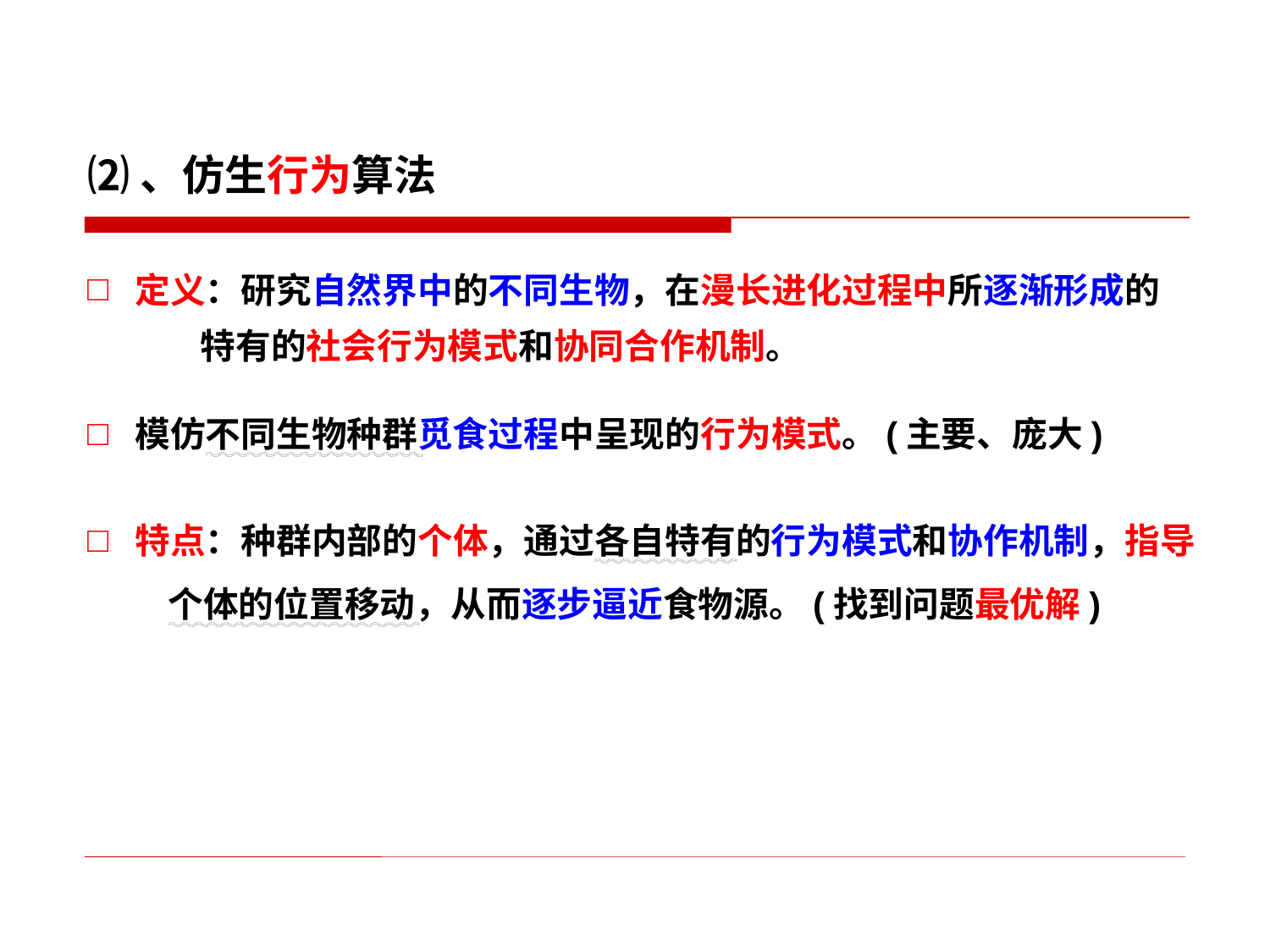

⑵、仿生行为算法
定义：研究自然界中的不同生物，在漫长进化过程中所逐渐形成的
             特有的社会行为模式和协同合作机制。
模仿不同生物种群觅食过程中呈现的行为模式。(主要、庞大)
特点：种群内部的个体，通过各自特有的行为模式和协作机制，指导
         个体的位置移动，从而逐步逼近食物源。(找到问题最优解)